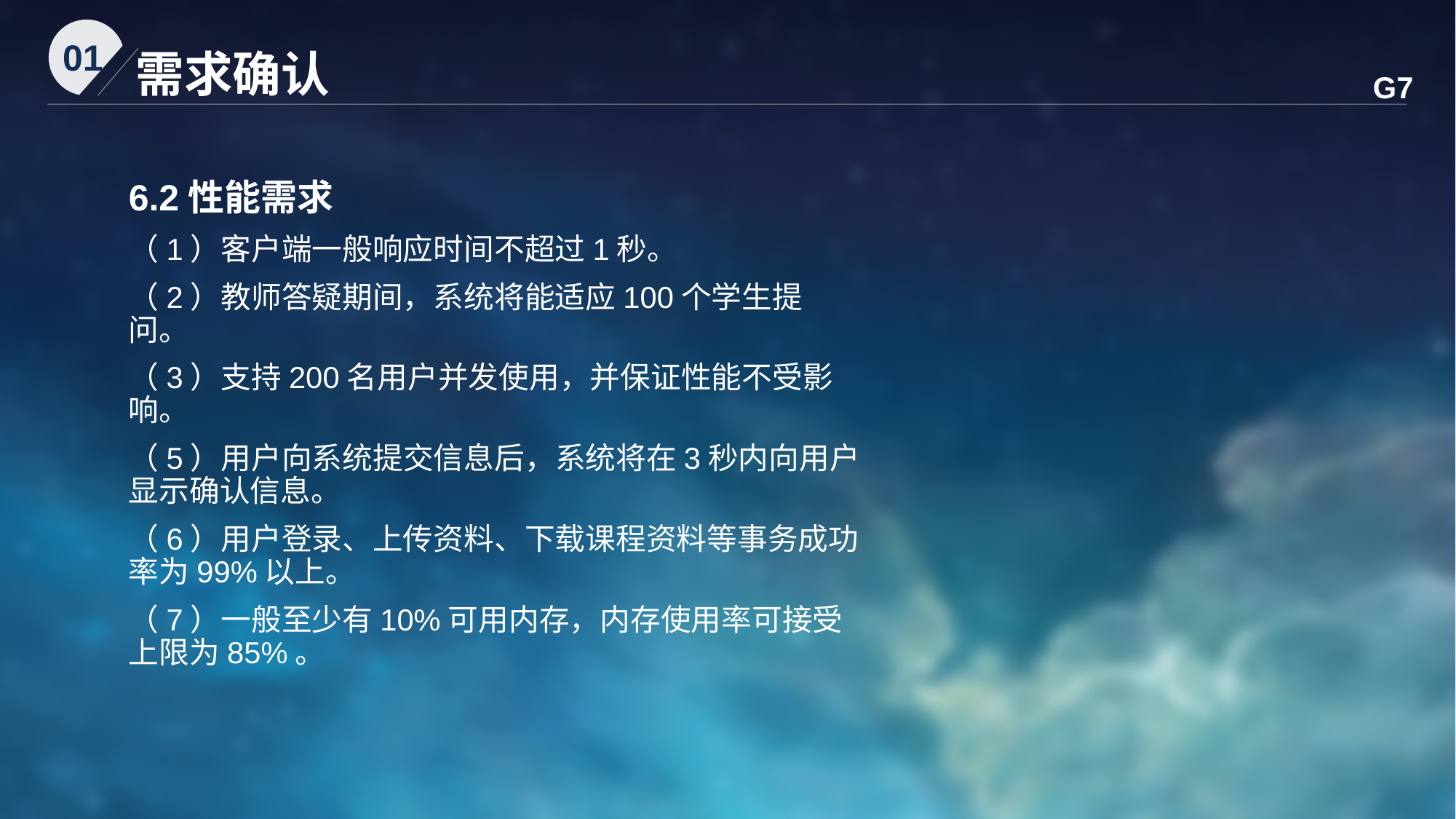

01
需求确认
G7
6.2性能需求
（1）客户端一般响应时间不超过1秒。
（2）教师答疑期间，系统将能适应100个学生提问。
（3）支持200名用户并发使用，并保证性能不受影响。
（5）用户向系统提交信息后，系统将在3秒内向用户显示确认信息。
（6）用户登录、上传资料、下载课程资料等事务成功率为99%以上。
（7）一般至少有10%可用内存，内存使用率可接受上限为85%。